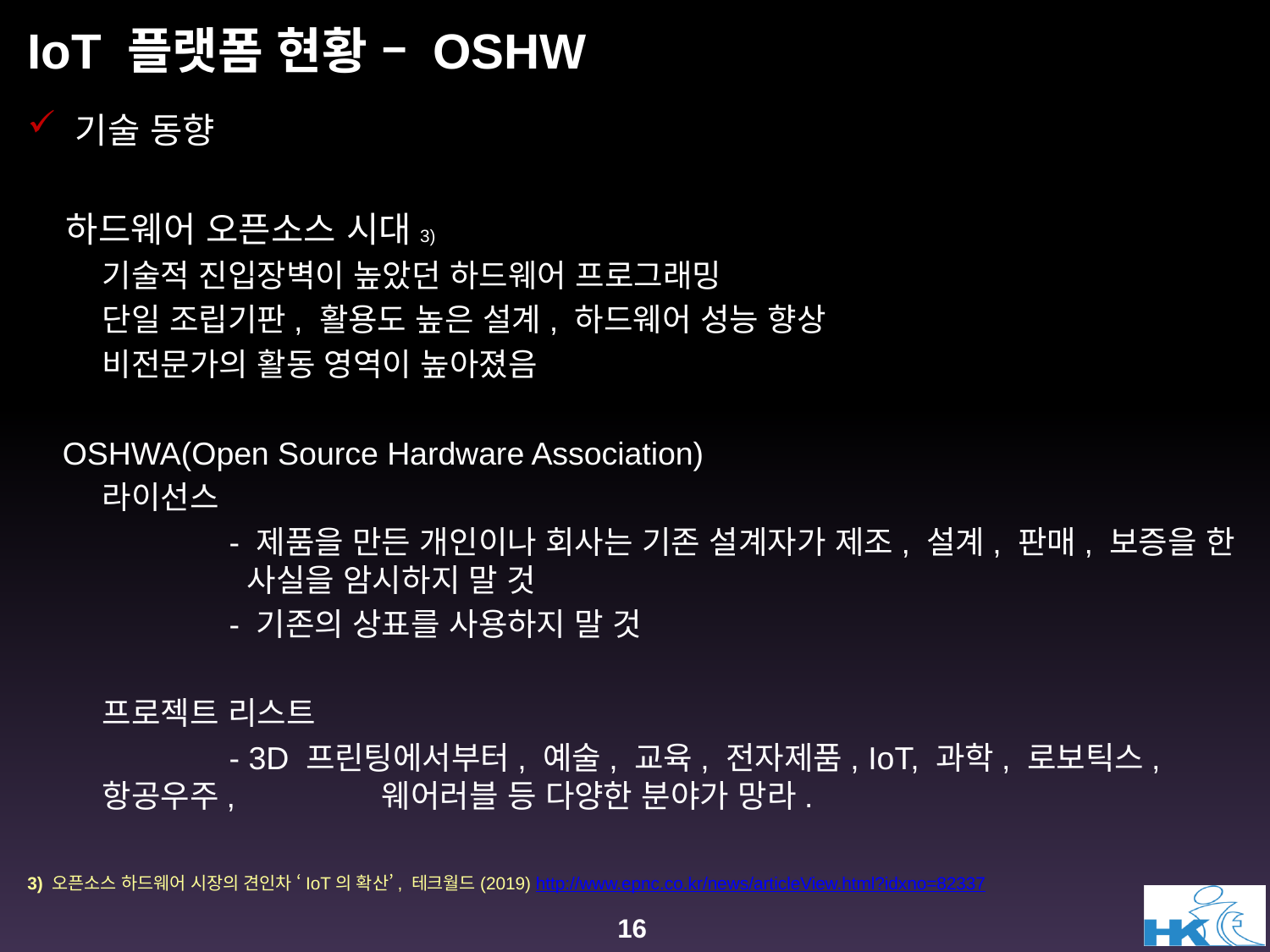

# IoT 플랫폼 현황 – OSHW
기술 동향

   하드웨어 오픈소스 시대3)
	기술적 진입장벽이 높았던 하드웨어 프로그래밍
	단일 조립기판, 활용도 높은 설계, 하드웨어 성능 향상
	비전문가의 활동 영역이 높아졌음

OSHWA(Open Source Hardware Association)
	라이선스
		- 제품을 만든 개인이나 회사는 기존 설계자가 제조, 설계, 판매, 보증을 한 	  사실을 암시하지 말 것
 		- 기존의 상표를 사용하지 말 것

	프로젝트 리스트
		- 3D 프린팅에서부터, 예술, 교육, 전자제품, IoT, 과학, 로보틱스, 항공우주, 	  웨어러블 등 다양한 분야가 망라.
3) 오픈소스 하드웨어 시장의 견인차 ‘IoT의 확산’, 테크월드(2019) http://www.epnc.co.kr/news/articleView.html?idxno=82337
16